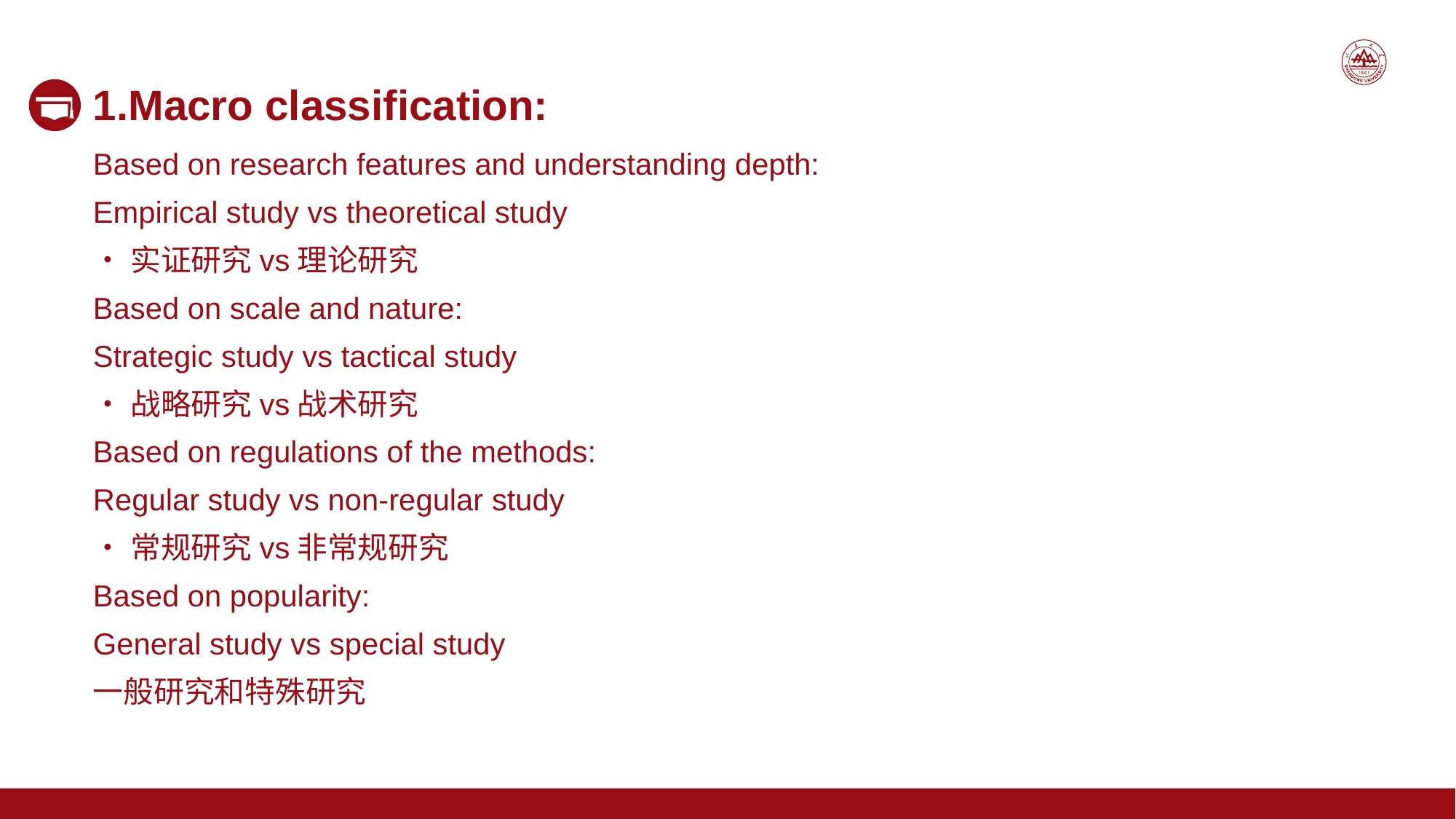

1.Macro classification:
Based on research features and understanding depth:
Empirical study vs theoretical study
•实证研究vs理论研究
Based on scale and nature:
Strategic study vs tactical study
•战略研究vs战术研究
Based on regulations of the methods:
Regular study vs non-regular study
•常规研究vs非常规研究
Based on popularity:
General study vs special study
一般研究和特殊研究